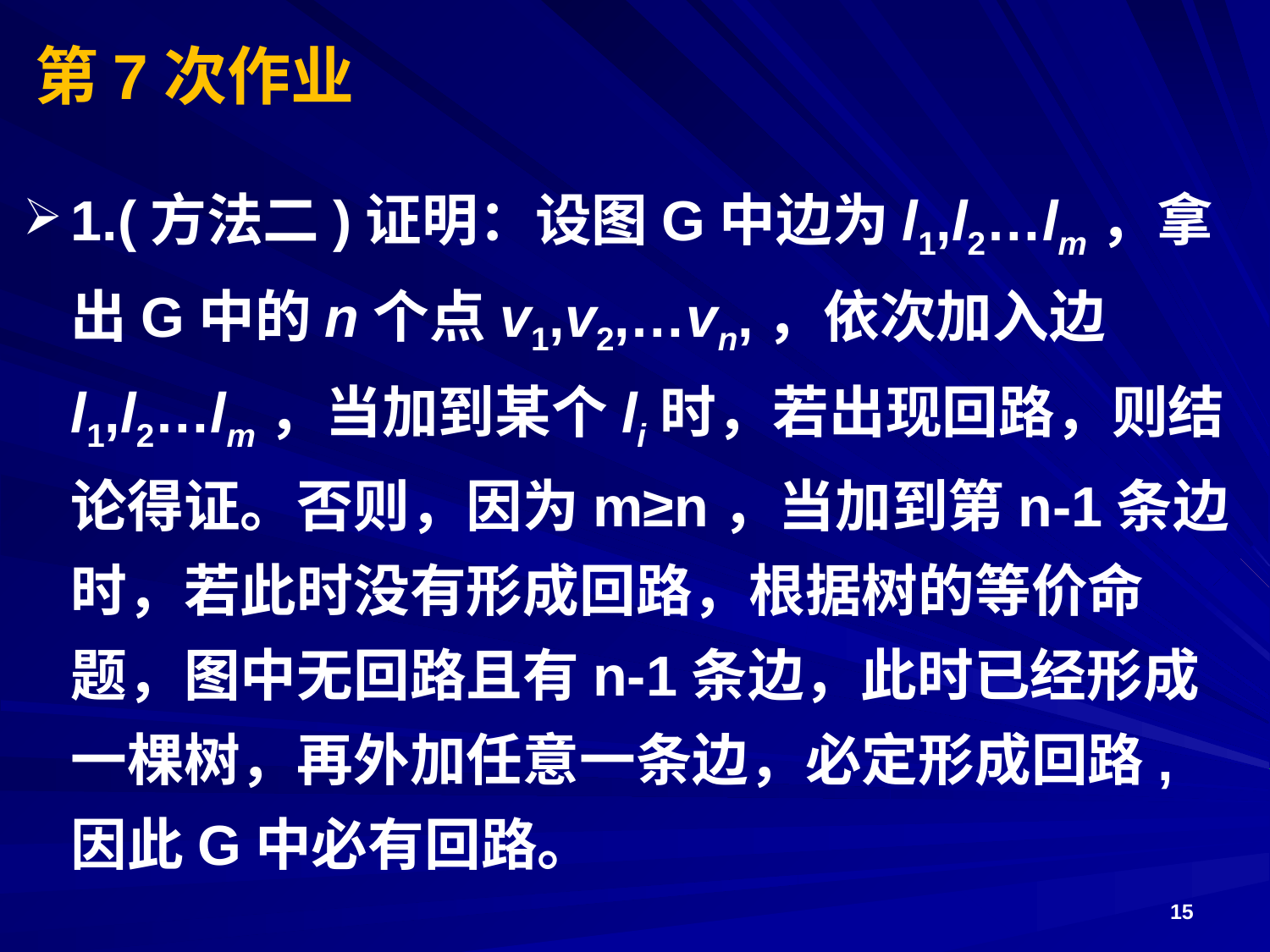

# 第7次作业
1.(方法二)证明：设图G中边为l1,l2…lm，拿出G中的n个点v1,v2,…vn,，依次加入边l1,l2…lm，当加到某个li时，若出现回路，则结论得证。否则，因为m≥n，当加到第n-1条边时，若此时没有形成回路，根据树的等价命题，图中无回路且有n-1条边，此时已经形成一棵树，再外加任意一条边，必定形成回路, 因此G中必有回路。

15